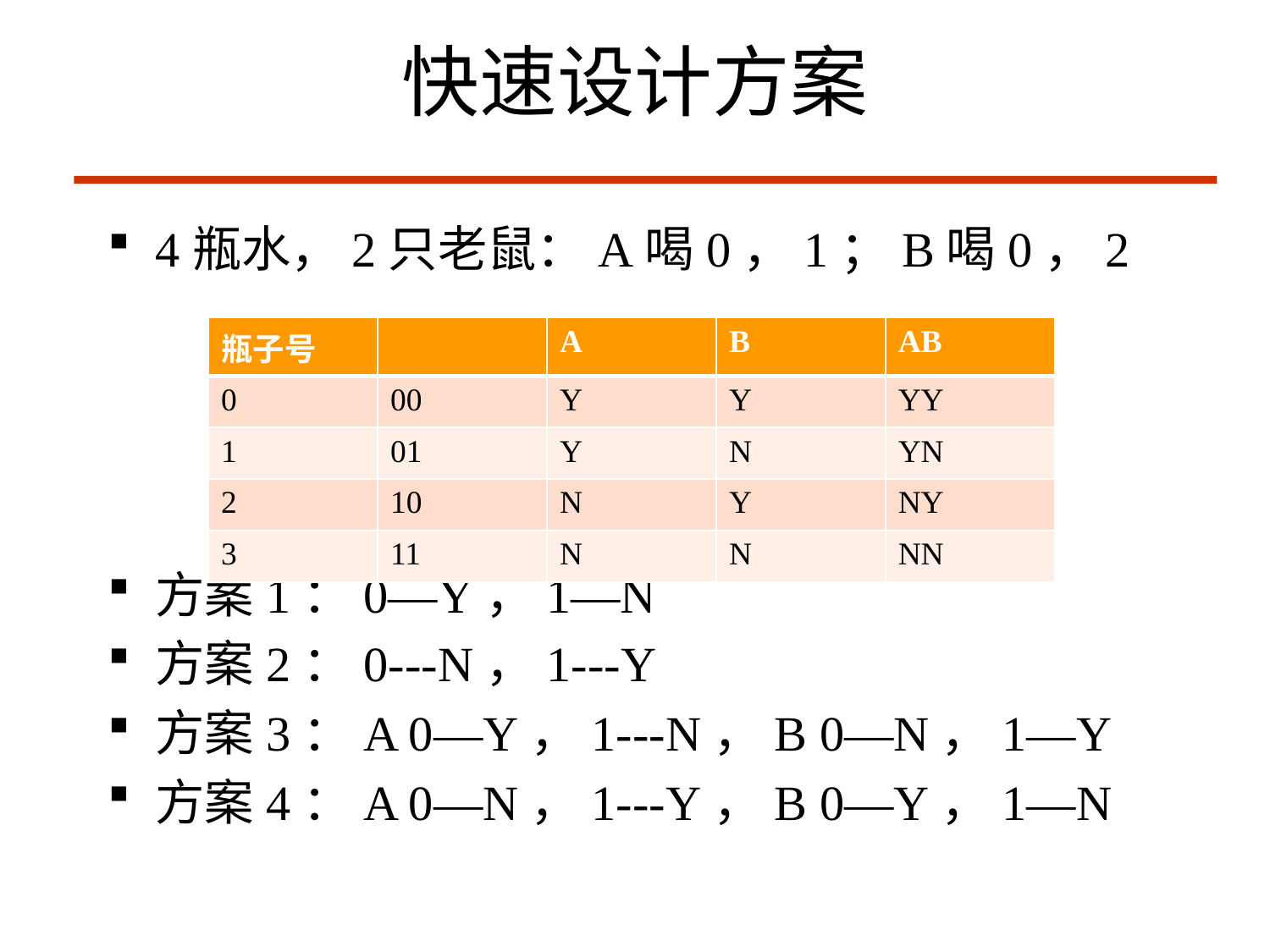

# 快速设计方案
4瓶水，2只老鼠：A喝0，1；B喝0，2

方案1：0—Y，1—N
方案2：0---N，1---Y
方案3：A 0—Y，1---N，B 0—N，1—Y
方案4：A 0—N，1---Y，B 0—Y，1—N

| 瓶子号 |  | A | B | AB |
| --- | --- | --- | --- | --- |
| 0 | 00 | Y | Y | YY |
| 1 | 01 | Y | N | YN |
| 2 | 10 | N | Y | NY |
| 3 | 11 | N | N | NN |